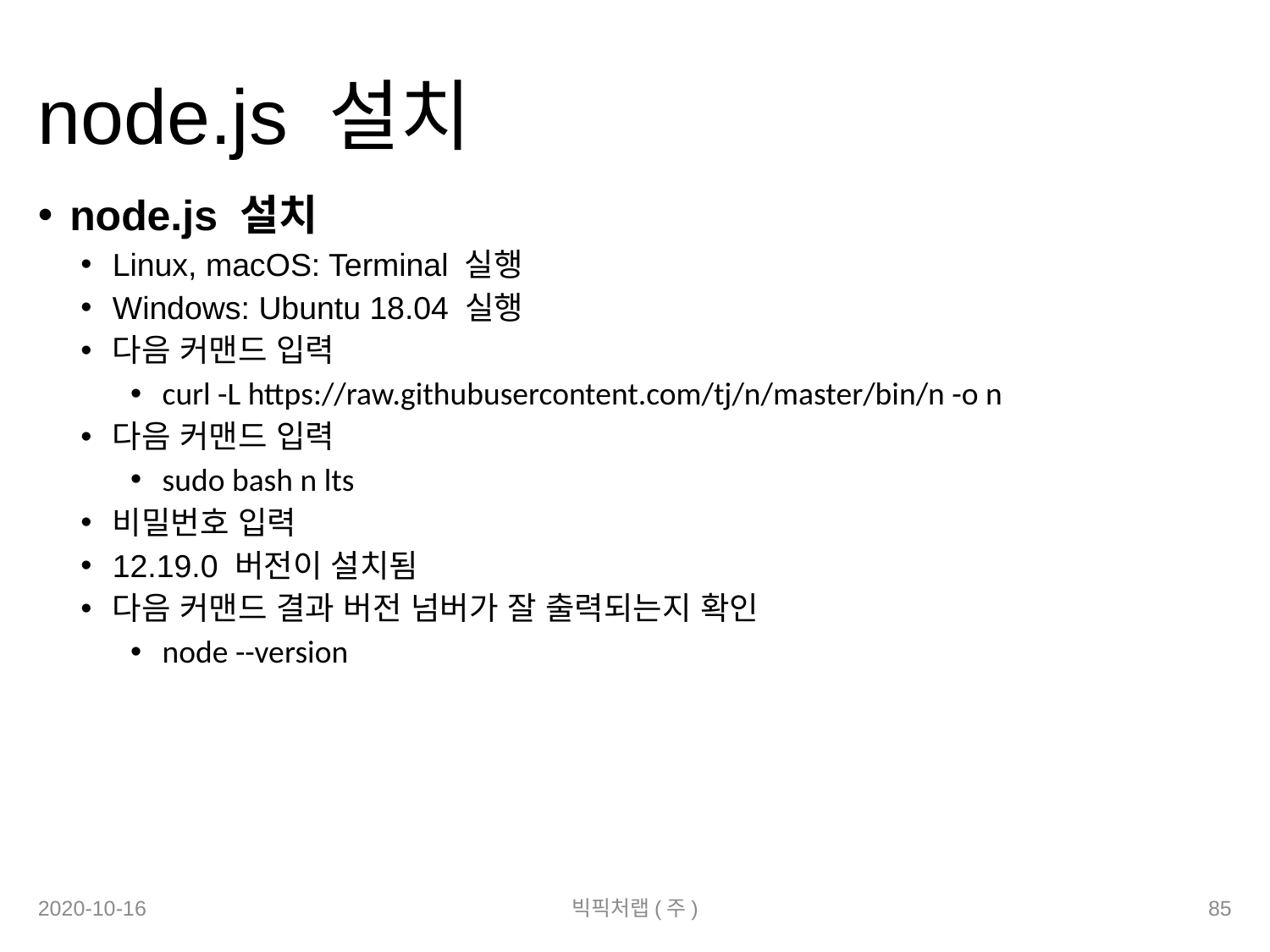

# node.js 설치
node.js 설치
Linux, macOS: Terminal 실행
Windows: Ubuntu 18.04 실행
다음 커맨드 입력
curl -L https://raw.githubusercontent.com/tj/n/master/bin/n -o n
다음 커맨드 입력
sudo bash n lts
비밀번호 입력
12.19.0 버전이 설치됨
다음 커맨드 결과 버전 넘버가 잘 출력되는지 확인
node --version
85
2020-10-16
빅픽처랩(주)